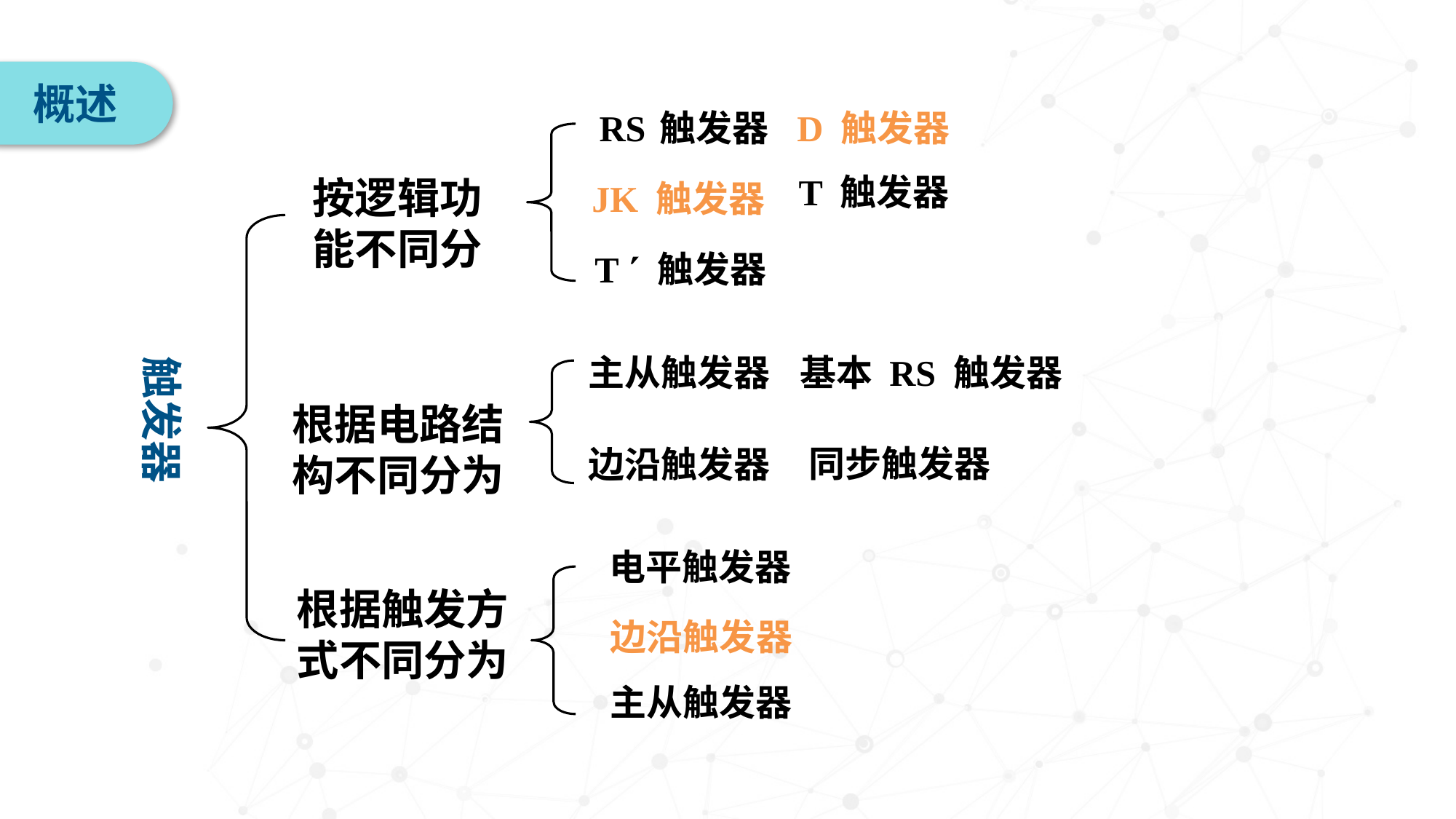

概述
D 触发器
RS 触发器

T 触发器
按逻辑功能不同分
JK 触发器

T ′ 触发器
触发器
主从触发器
基本 RS 触发器

根据电路结构不同分为
同步触发器
边沿触发器
电平触发器

根据触发方式不同分为
边沿触发器
主从触发器
5